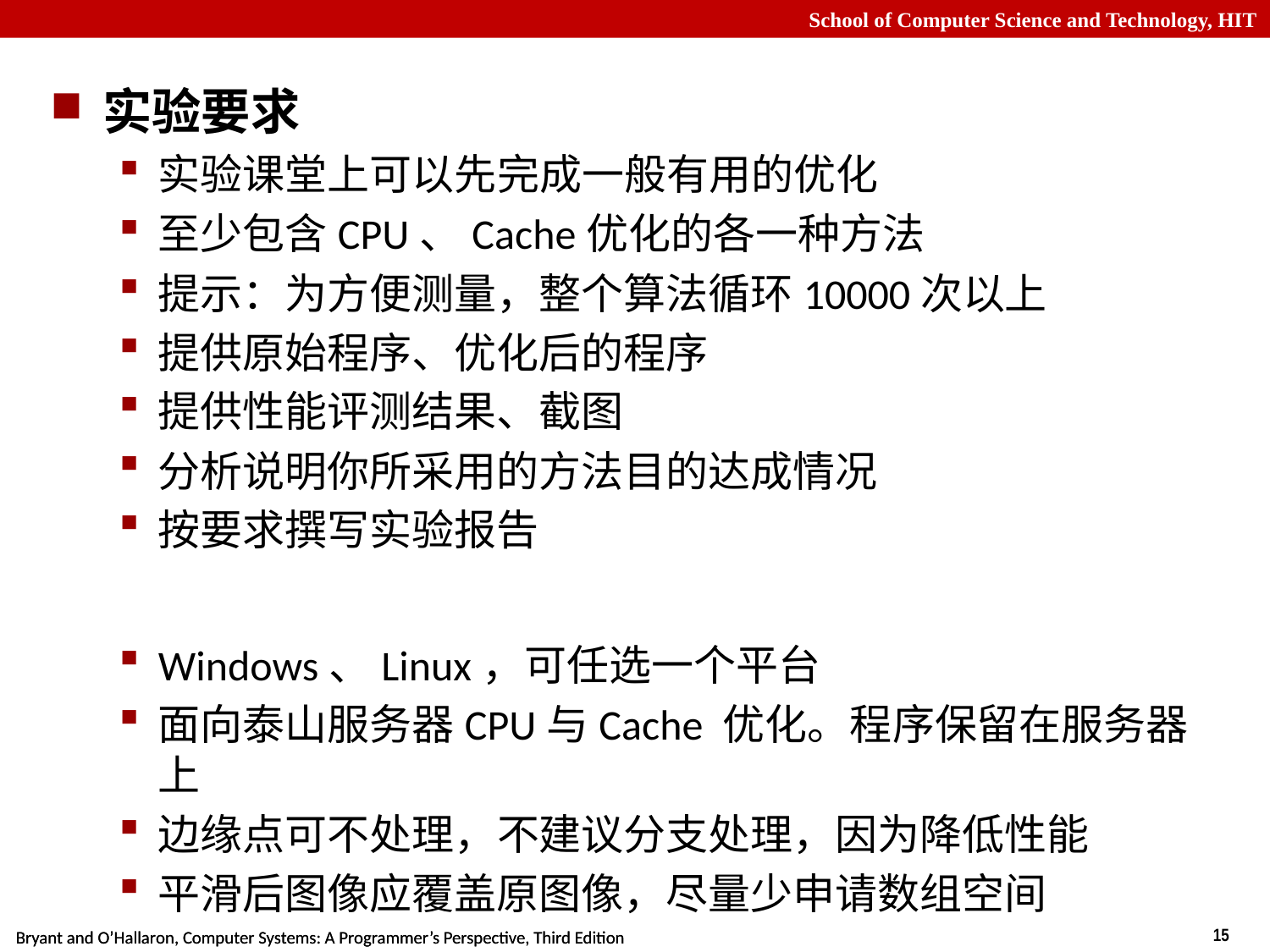

实验要求
实验课堂上可以先完成一般有用的优化
至少包含CPU、Cache优化的各一种方法
提示：为方便测量，整个算法循环10000次以上
提供原始程序、优化后的程序
提供性能评测结果、截图
分析说明你所采用的方法目的达成情况
按要求撰写实验报告

Windows、Linux，可任选一个平台
面向泰山服务器CPU与Cache 优化。程序保留在服务器上
边缘点可不处理，不建议分支处理，因为降低性能
平滑后图像应覆盖原图像，尽量少申请数组空间